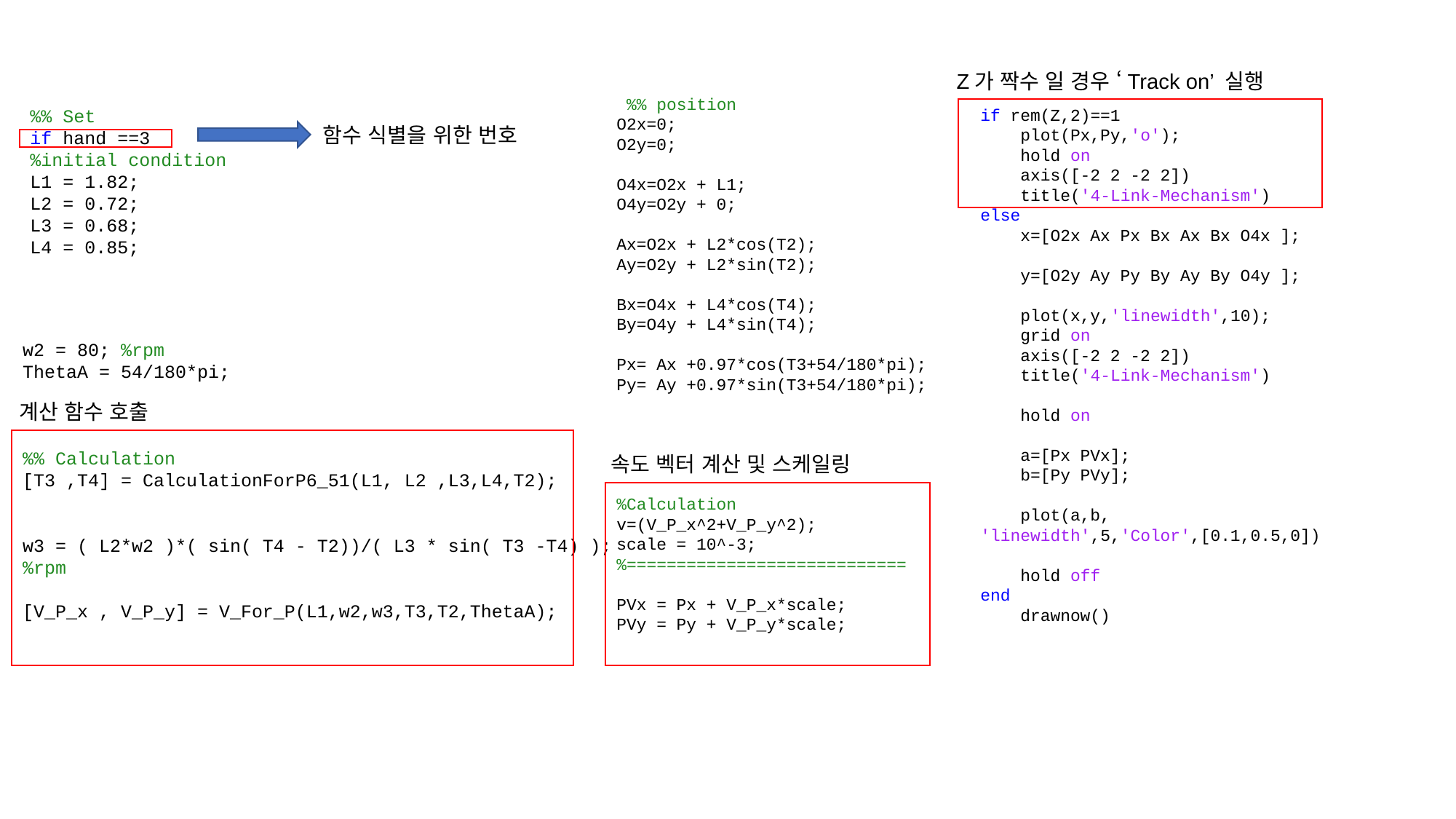

Z가 짝수 일 경우 ‘Track on’ 실행
 %% position
O2x=0;
O2y=0;

O4x=O2x + L1;
O4y=O2y + 0;

Ax=O2x + L2*cos(T2);
Ay=O2y + L2*sin(T2);

Bx=O4x + L4*cos(T4);
By=O4y + L4*sin(T4);

Px= Ax +0.97*cos(T3+54/180*pi);
Py= Ay +0.97*sin(T3+54/180*pi);

%Calculation
v=(V_P_x^2+V_P_y^2);
scale = 10^-3;
%============================

PVx = Px + V_P_x*scale;
PVy = Py + V_P_y*scale;

%% Set
if hand ==3
%initial condition
L1 = 1.82;
L2 = 0.72;
L3 = 0.68;
L4 = 0.85;

if rem(Z,2)==1
    plot(Px,Py,'o');
    hold on
    axis([-2 2 -2 2])
    title('4-Link-Mechanism')
else
    x=[O2x Ax Px Bx Ax Bx O4x ];

    y=[O2y Ay Py By Ay By O4y ];

    plot(x,y,'linewidth',10);
    grid on
    axis([-2 2 -2 2])
    title('4-Link-Mechanism')

    hold on

    a=[Px PVx];
    b=[Py PVy];

    plot(a,b,     'linewidth',5,'Color',[0.1,0.5,0])

    hold off
end
    drawnow()

함수 식별을 위한 번호

w2 = 80; %rpm
ThetaA = 54/180*pi;

%% Calculation
[T3 ,T4] = CalculationForP6_51(L1, L2 ,L3,L4,T2);

w3 = ( L2*w2 )*( sin( T4 - T2))/( L3 * sin( T3 -T4) );  %rpm

[V_P_x , V_P_y] = V_For_P(L1,w2,w3,T3,T2,ThetaA);
계산 함수 호출

속도 벡터 계산 및 스케일링